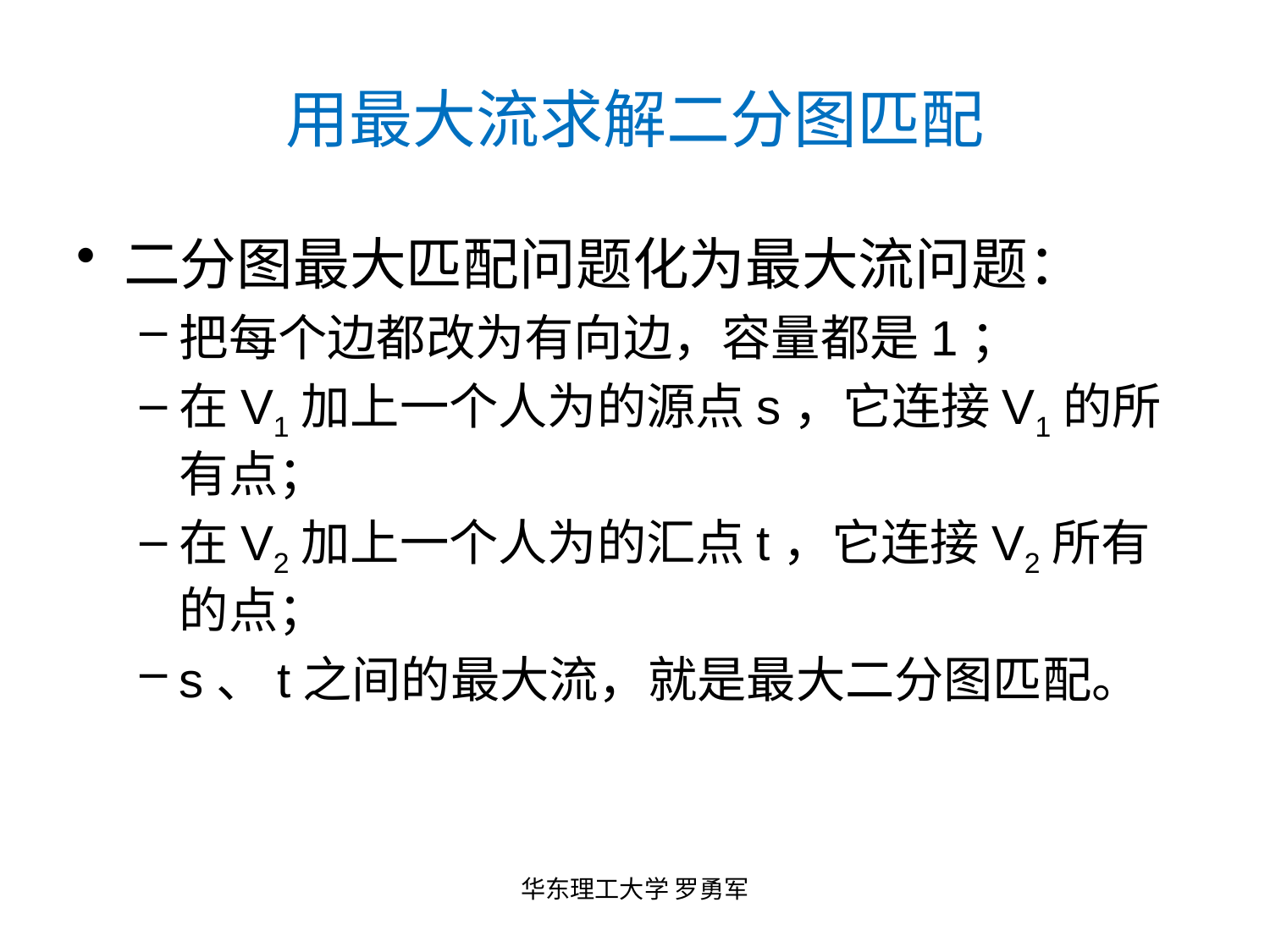

# 用最大流求解二分图匹配
二分图最大匹配问题化为最大流问题：
把每个边都改为有向边，容量都是1；
在V1加上一个人为的源点s，它连接V1的所有点；
在V2加上一个人为的汇点t，它连接V2所有的点；
s、t之间的最大流，就是最大二分图匹配。

华东理工大学 罗勇军